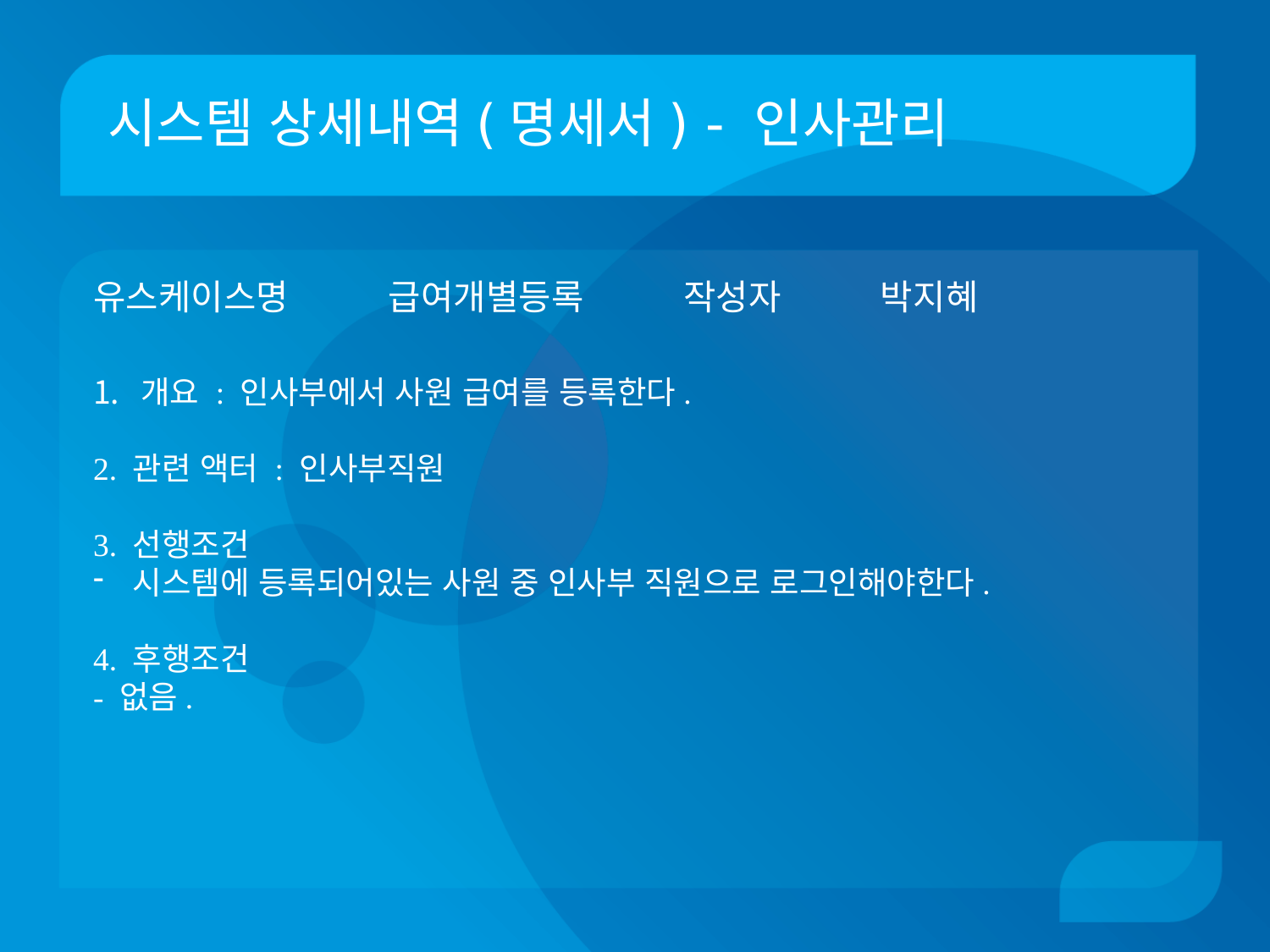

# 시스템 상세내역(명세서) - 인사관리
유스케이스명          급여개별등록          작성자          박지혜
개요 : 인사부에서 사원 급여를 등록한다.

2. 관련 액터 : 인사부직원

3. 선행조건
시스템에 등록되어있는 사원 중 인사부 직원으로 로그인해야한다.

4. 후행조건
- 없음.